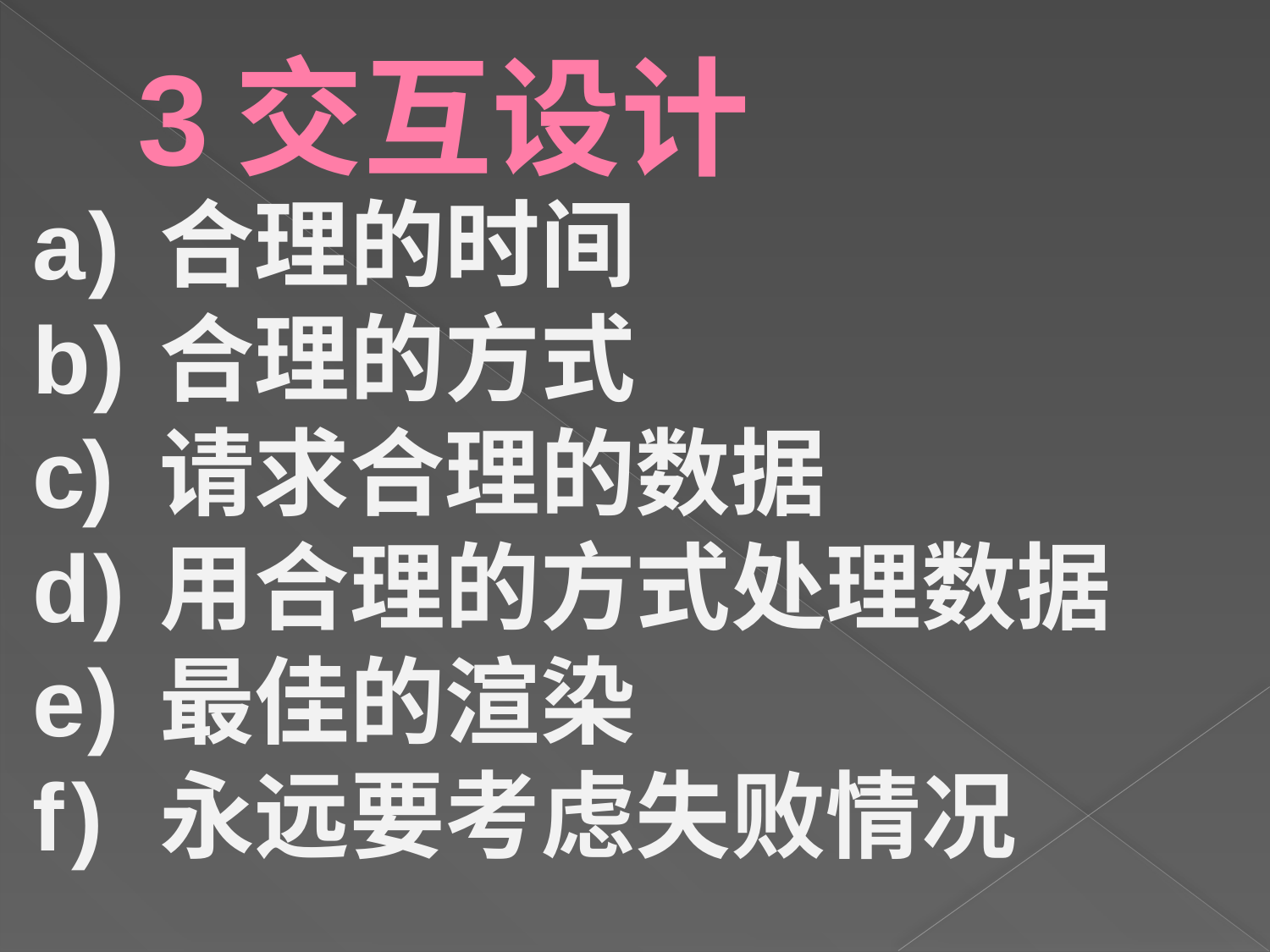

# 3交互设计
合理的时间
合理的方式
请求合理的数据
用合理的方式处理数据
最佳的渲染
永远要考虑失败情况